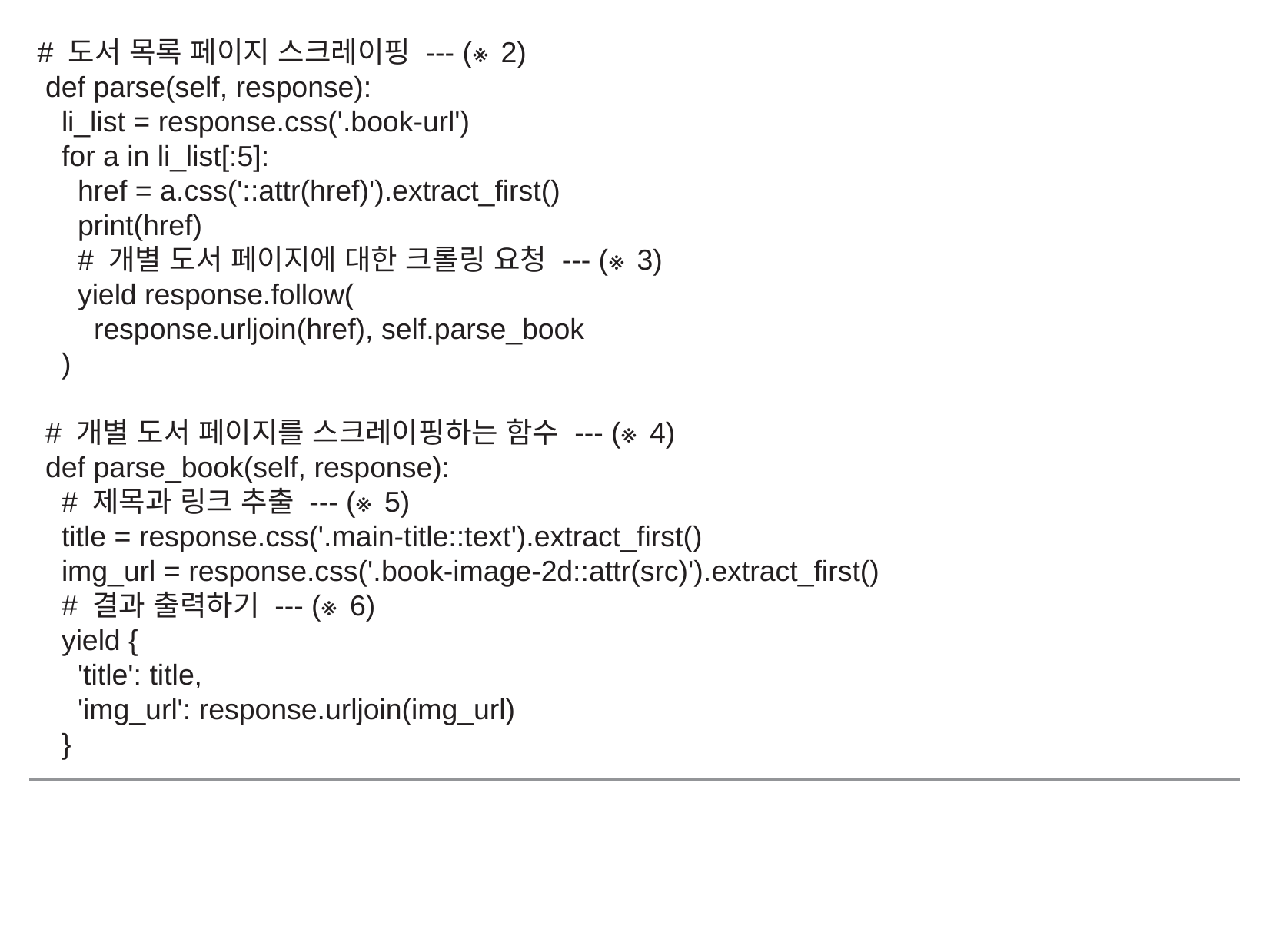

# 도서 목록 페이지 스크레이핑 --- (※2)
  def parse(self, response):
    li_list = response.css('.book-url')
    for a in li_list[:5]:
      href = a.css('::attr(href)').extract_first()
      print(href)
      # 개별 도서 페이지에 대한 크롤링 요청 --- (※3)
      yield response.follow(
        response.urljoin(href), self.parse_book
    )

  # 개별 도서 페이지를 스크레이핑하는 함수 --- (※4)
  def parse_book(self, response):
    # 제목과 링크 추출 --- (※5)
    title = response.css('.main-title::text').extract_first()
    img_url = response.css('.book-image-2d::attr(src)').extract_first()
    # 결과 출력하기 --- (※6)
    yield {
      'title': title,
      'img_url': response.urljoin(img_url)
    }